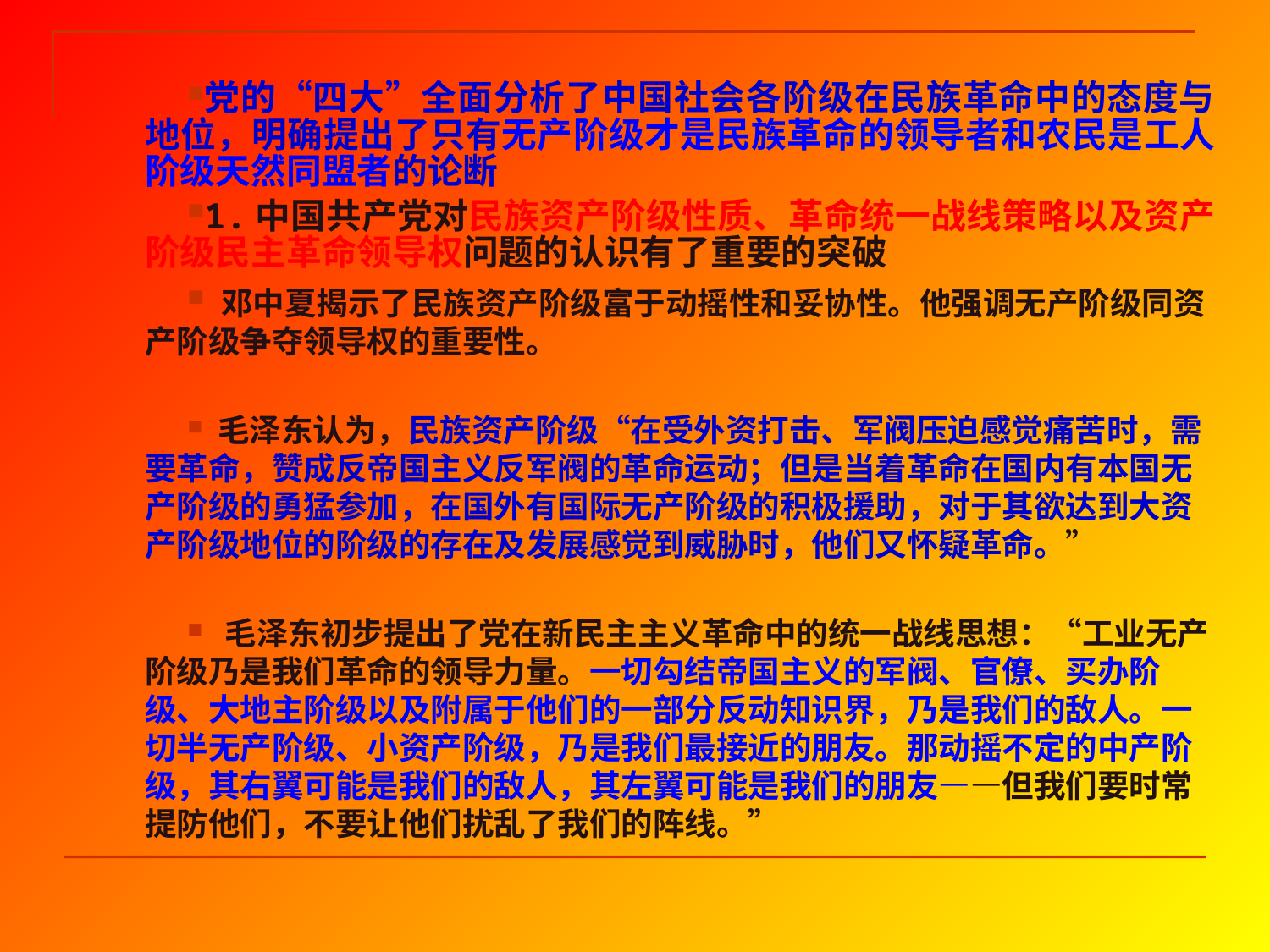

党的“四大”全面分析了中国社会各阶级在民族革命中的态度与地位，明确提出了只有无产阶级才是民族革命的领导者和农民是工人阶级天然同盟者的论断
1.中国共产党对民族资产阶级性质、革命统一战线策略以及资产阶级民主革命领导权问题的认识有了重要的突破
 邓中夏揭示了民族资产阶级富于动摇性和妥协性。他强调无产阶级同资产阶级争夺领导权的重要性。

 毛泽东认为，民族资产阶级“在受外资打击、军阀压迫感觉痛苦时，需要革命，赞成反帝国主义反军阀的革命运动；但是当着革命在国内有本国无产阶级的勇猛参加，在国外有国际无产阶级的积极援助，对于其欲达到大资产阶级地位的阶级的存在及发展感觉到威胁时，他们又怀疑革命。”

  毛泽东初步提出了党在新民主主义革命中的统一战线思想：“工业无产阶级乃是我们革命的领导力量。一切勾结帝国主义的军阀、官僚、买办阶级、大地主阶级以及附属于他们的一部分反动知识界，乃是我们的敌人。一切半无产阶级、小资产阶级，乃是我们最接近的朋友。那动摇不定的中产阶级，其右翼可能是我们的敌人，其左翼可能是我们的朋友——但我们要时常提防他们，不要让他们扰乱了我们的阵线。”